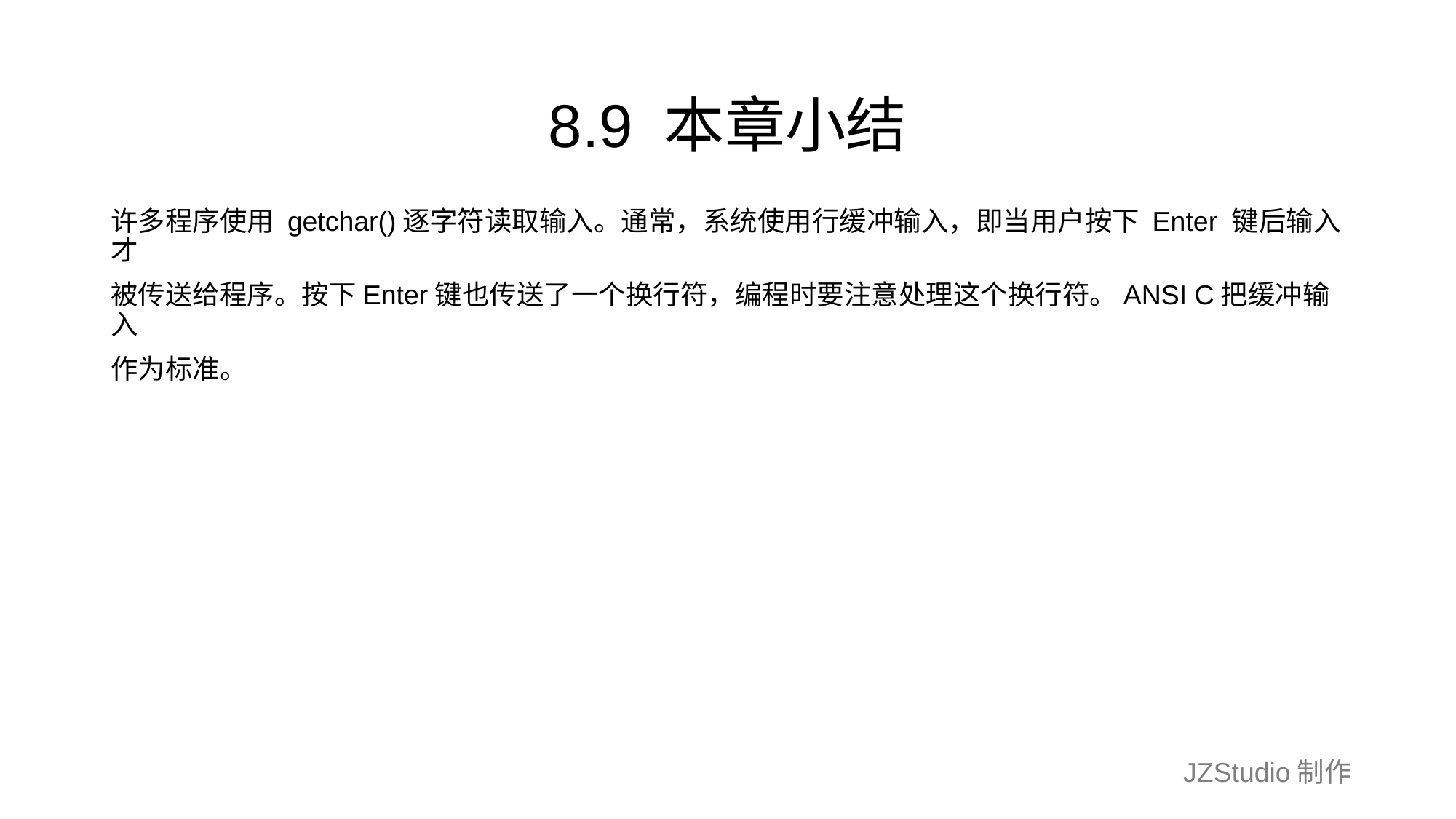

# 8.9 本章小结
许多程序使用 getchar()逐字符读取输入。通常，系统使用行缓冲输入，即当用户按下 Enter 键后输入才
被传送给程序。按下Enter键也传送了一个换行符，编程时要注意处理这个换行符。ANSI C把缓冲输入
作为标准。